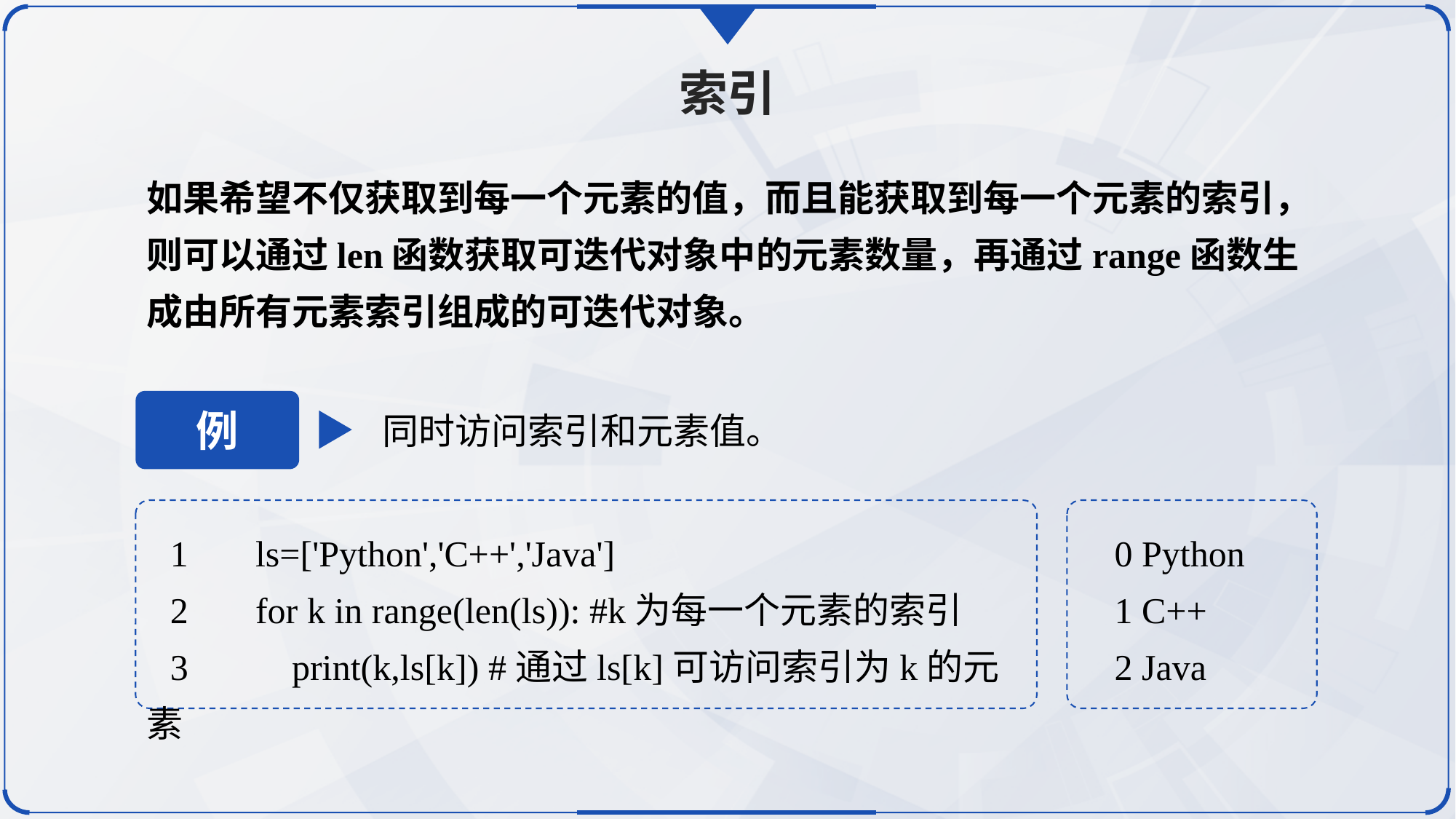

索引
如果希望不仅获取到每一个元素的值，而且能获取到每一个元素的索引，则可以通过len函数获取可迭代对象中的元素数量，再通过range函数生成由所有元素索引组成的可迭代对象。

例
同时访问索引和元素值。

1	ls=['Python','C++','Java']
2	for k in range(len(ls)): #k为每一个元素的索引
3	    print(k,ls[k]) #通过ls[k]可访问索引为k的元素
0 Python
1 C++
2 Java